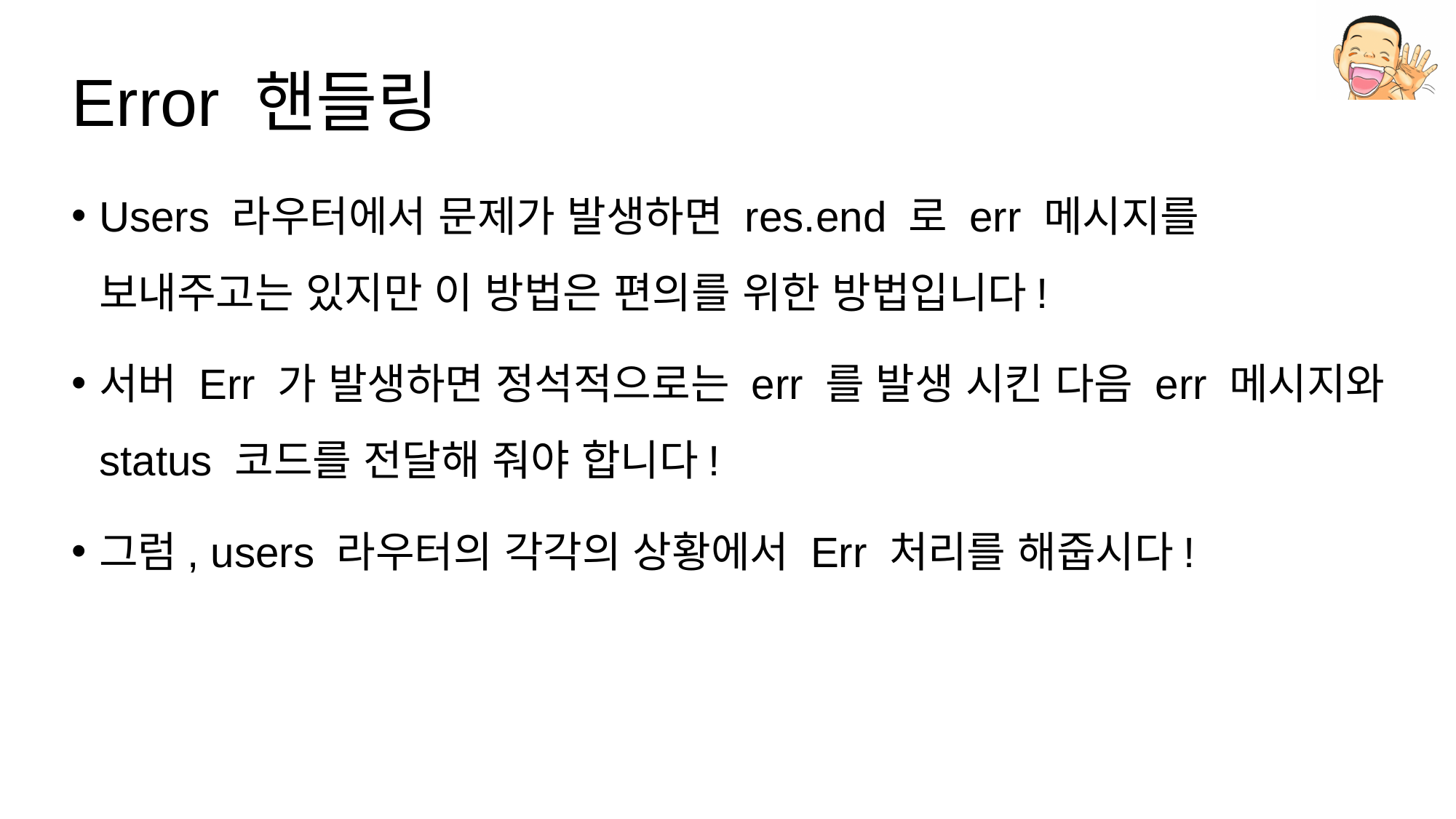

# Error 핸들링
Users 라우터에서 문제가 발생하면 res.end 로 err 메시지를 보내주고는 있지만 이 방법은 편의를 위한 방법입니다!
서버 Err 가 발생하면 정석적으로는 err 를 발생 시킨 다음 err 메시지와 status 코드를 전달해 줘야 합니다!
그럼, users 라우터의 각각의 상황에서 Err 처리를 해줍시다!